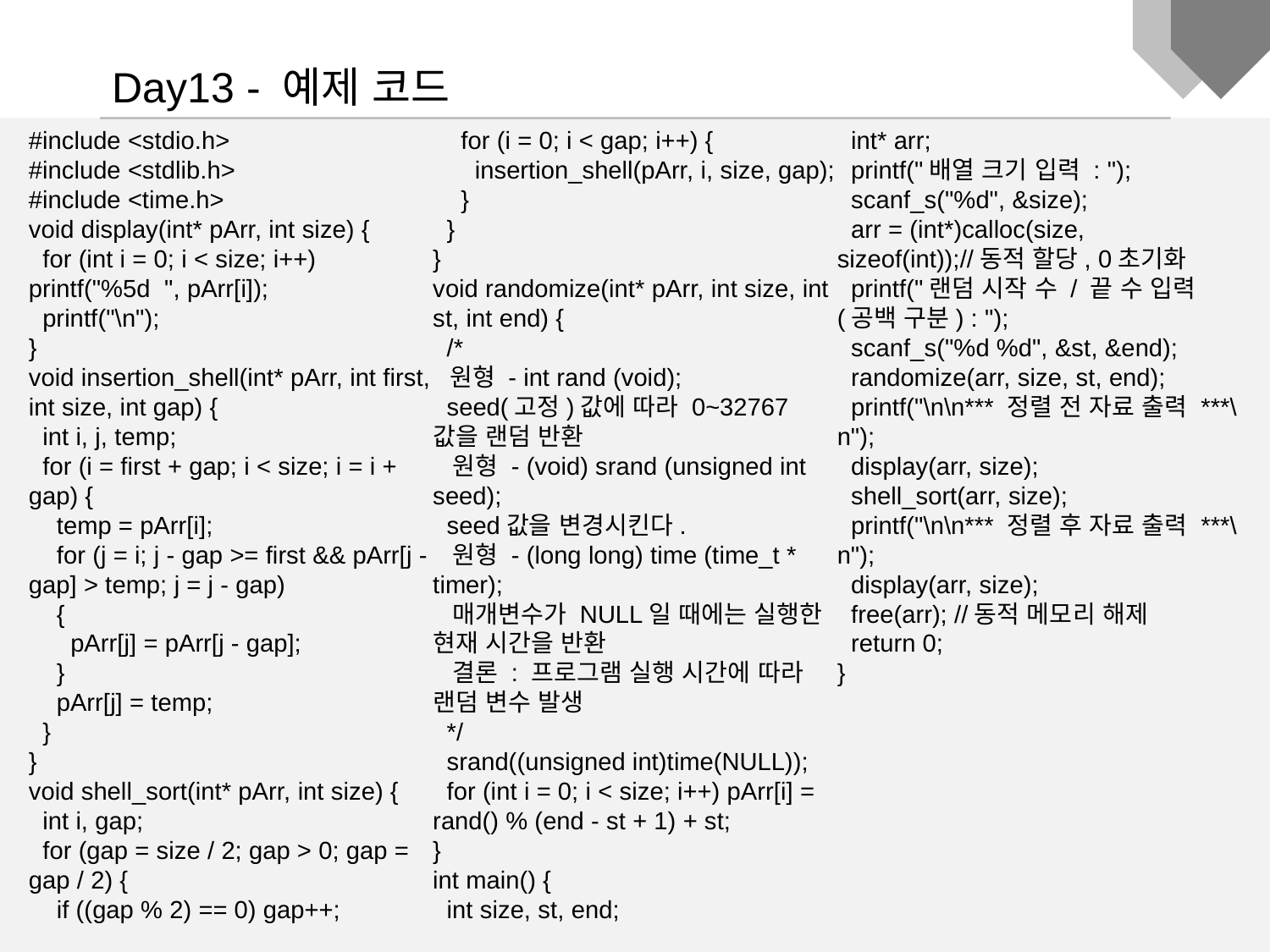

Day13 - 예제 코드
#include <stdio.h>
#include <stdlib.h>
#include <time.h>
void display(int* pArr, int size) {
  for (int i = 0; i < size; i++) printf("%5d  ", pArr[i]);
  printf("\n");
}
void insertion_shell(int* pArr, int first, int size, int gap) {
  int i, j, temp;
  for (i = first + gap; i < size; i = i + gap) {
    temp = pArr[i];
    for (j = i; j - gap >= first && pArr[j - gap] > temp; j = j - gap)
    {
      pArr[j] = pArr[j - gap];
    }
    pArr[j] = temp;
  }
}
void shell_sort(int* pArr, int size) {
  int i, gap;
  for (gap = size / 2; gap > 0; gap = gap / 2) {
    if ((gap % 2) == 0) gap++;
    for (i = 0; i < gap; i++) {
      insertion_shell(pArr, i, size, gap);
    }
  }
}
void randomize(int* pArr, int size, int st, int end) {
  /*
  원형 - int rand (void);
  seed(고정)값에 따라 0~32767 값을 랜덤 반환
  원형 - (void) srand (unsigned int seed);
  seed값을 변경시킨다.
  원형 - (long long) time (time_t * timer);
  매개변수가 NULL일 때에는 실행한 현재 시간을 반환
  결론 : 프로그램 실행 시간에 따라 랜덤 변수 발생
  */
  srand((unsigned int)time(NULL));
  for (int i = 0; i < size; i++) pArr[i] = rand() % (end - st + 1) + st;
}
int main() {
  int size, st, end;
  int* arr;
  printf("배열 크기 입력 : ");
  scanf_s("%d", &size);
  arr = (int*)calloc(size, sizeof(int));//동적 할당, 0초기화
  printf("랜덤 시작 수 / 끝 수 입력 (공백 구분) : ");
  scanf_s("%d %d", &st, &end);
  randomize(arr, size, st, end);
  printf("\n\n*** 정렬 전 자료 출력 ***\n");
  display(arr, size);
  shell_sort(arr, size);
  printf("\n\n*** 정렬 후 자료 출력 ***\n");
  display(arr, size);
  free(arr); //동적 메모리 해제
  return 0;
}